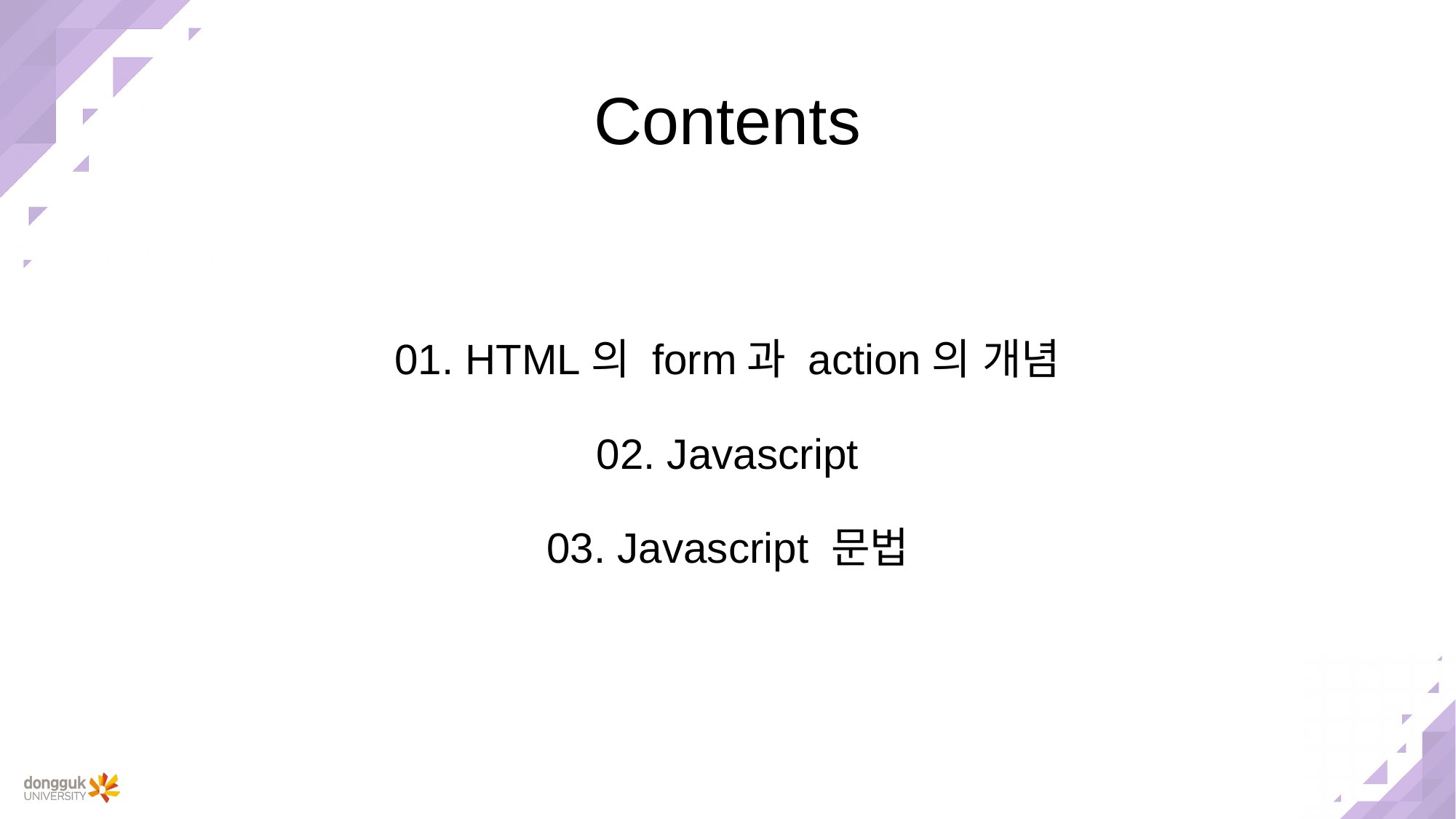

# Contents
01. HTML의 form과 action의 개념
02. Javascript
03. Javascript 문법